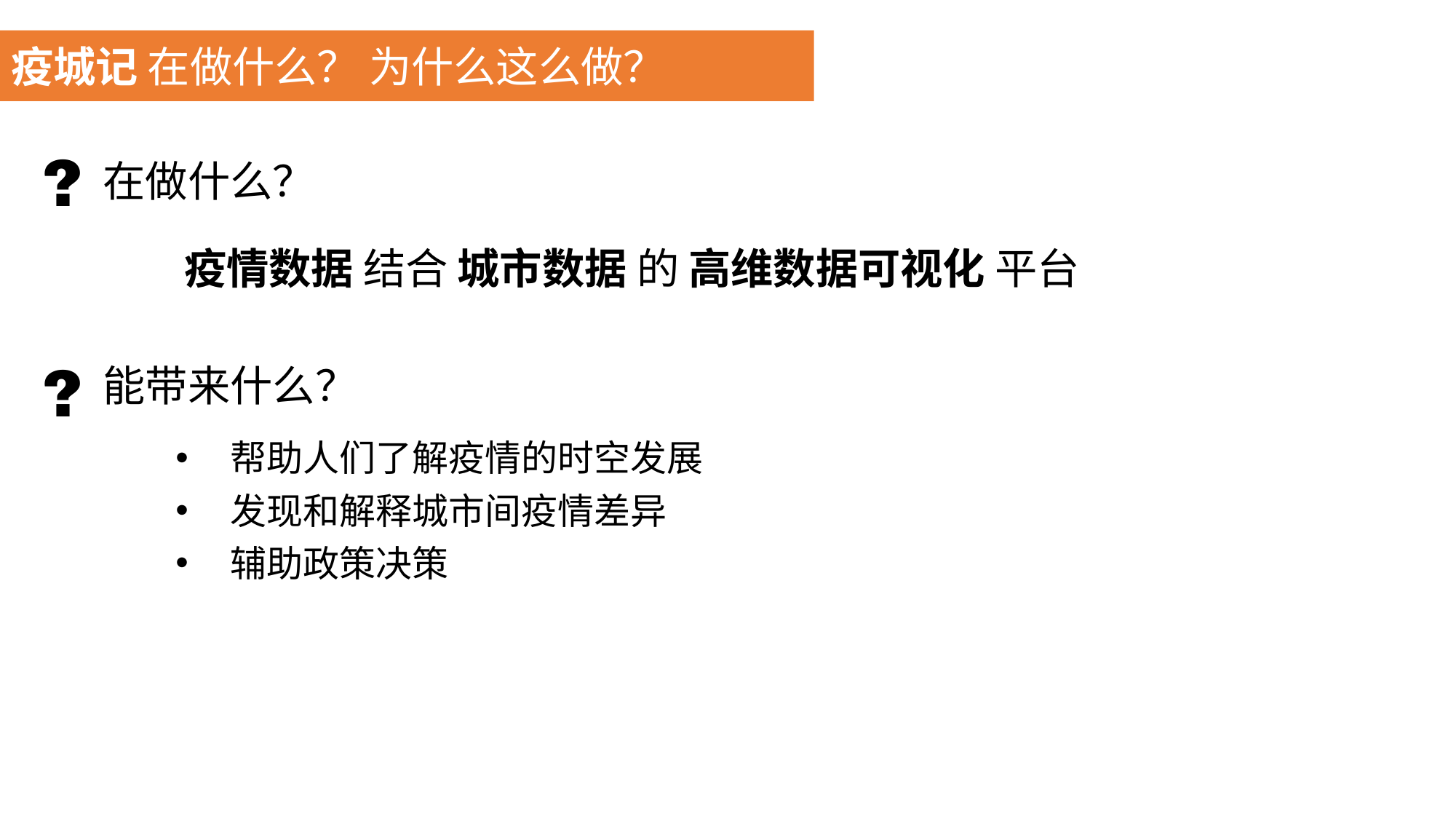

疫城记 在做什么？ 为什么这么做？

?
在做什么？
疫情数据 结合 城市数据 的 高维数据可视化 平台
?
能带来什么？
帮助人们了解疫情的时空发展
发现和解释城市间疫情差异
辅助政策决策